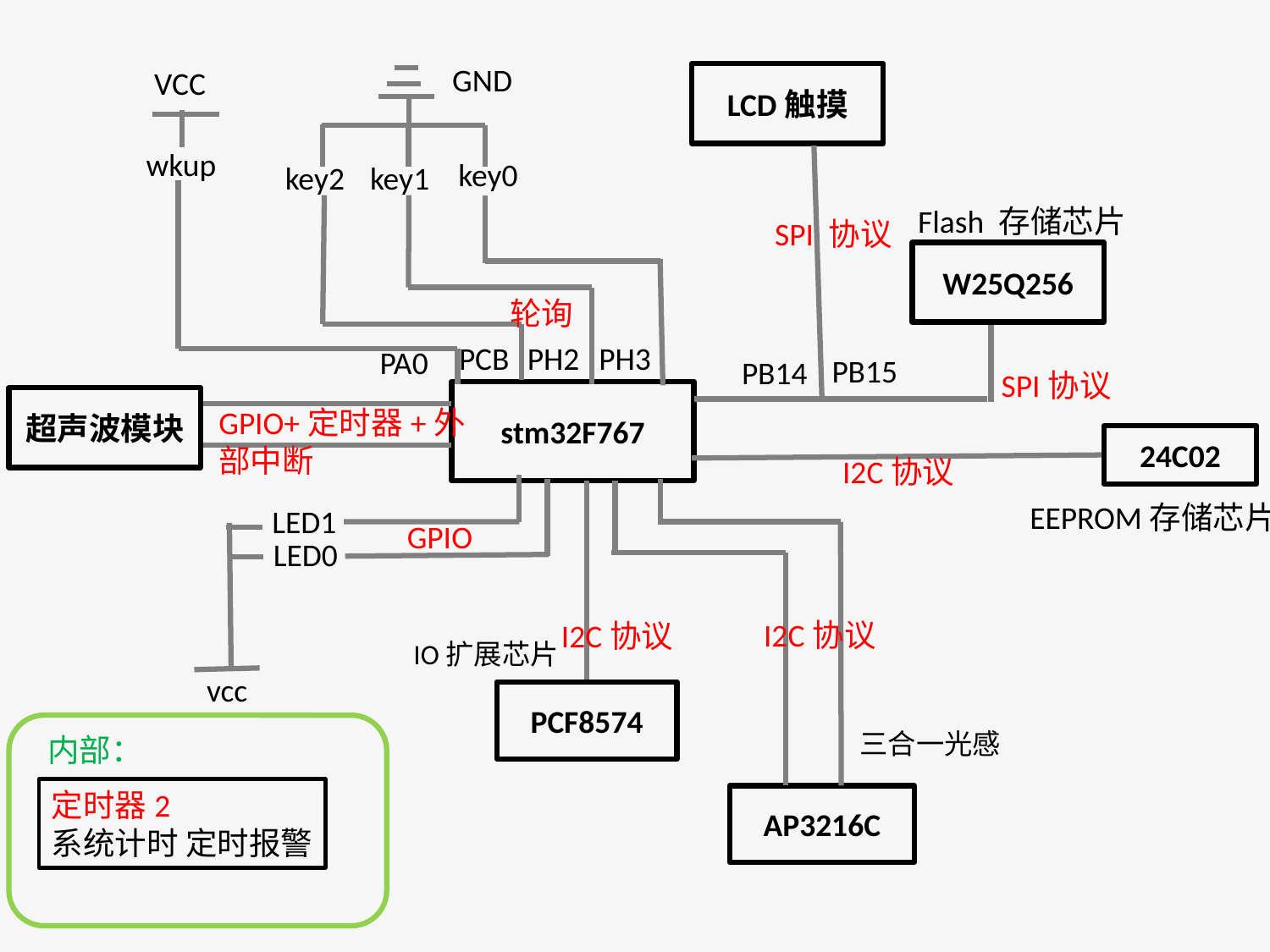

GND
VCC
LCD触摸
wkup
key0
key2
key1
Flash 存储芯片
SPI 协议
W25Q256
轮询
PH3
PCB
PH2
PA0
PB15
PB14
SPI协议
stm32F767
超声波模块
GPIO+定时器+外部中断
24C02
I2C协议
EEPROM存储芯片
LED1
GPIO
LED0
I2C协议
I2C协议
IO扩展芯片
vcc
PCF8574
三合一光感
内部：
定时器2
系统计时 定时报警
AP3216C